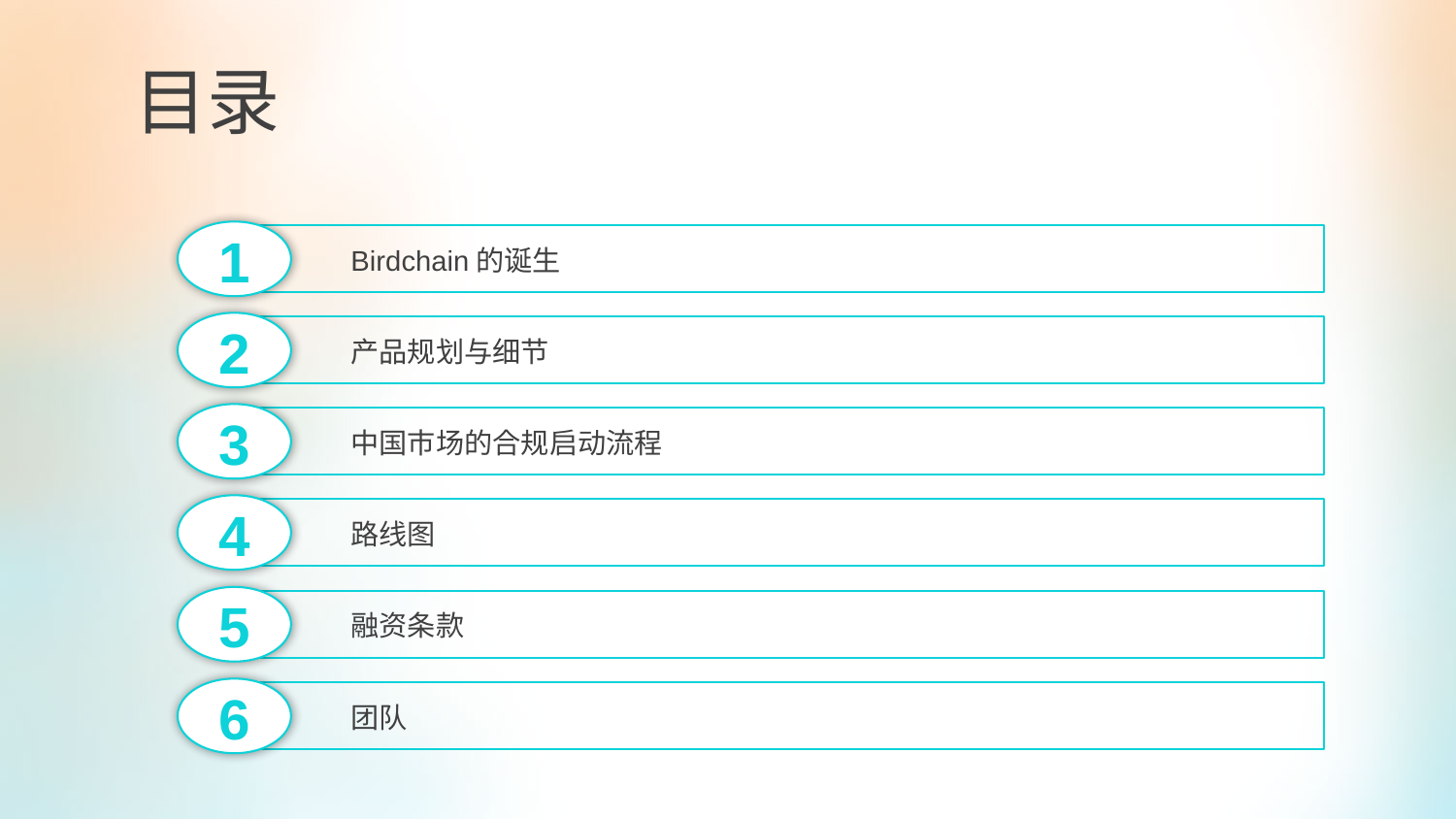

目录

1
Birdchain的诞生

2
产品规划与细节

3
中国市场的合规启动流程

4
路线图
5

融资条款
6

团队